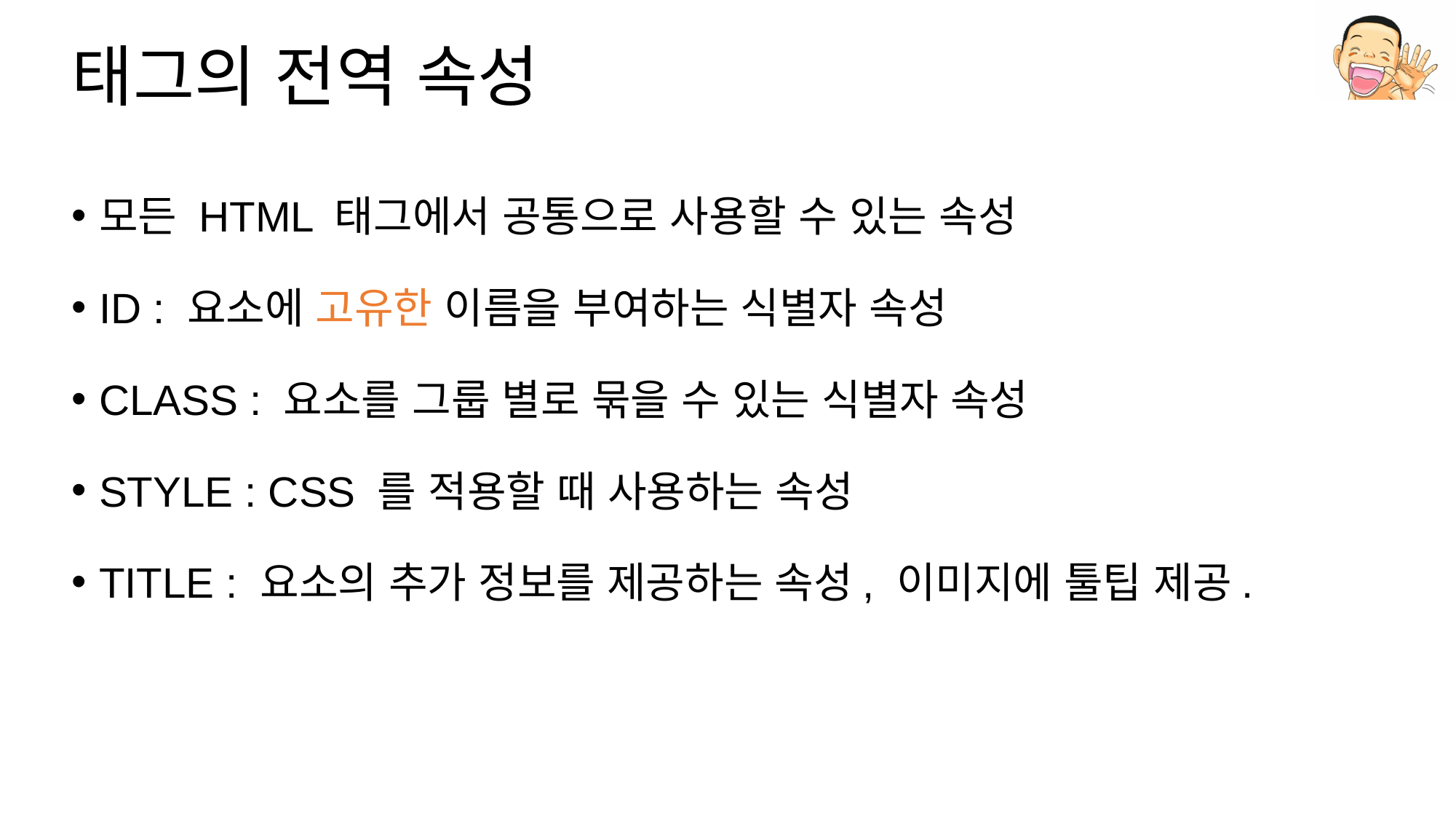

# 태그의 전역 속성
모든 HTML 태그에서 공통으로 사용할 수 있는 속성
ID : 요소에 고유한 이름을 부여하는 식별자 속성
CLASS : 요소를 그룹 별로 묶을 수 있는 식별자 속성
STYLE : CSS 를 적용할 때 사용하는 속성
TITLE : 요소의 추가 정보를 제공하는 속성, 이미지에 툴팁 제공.